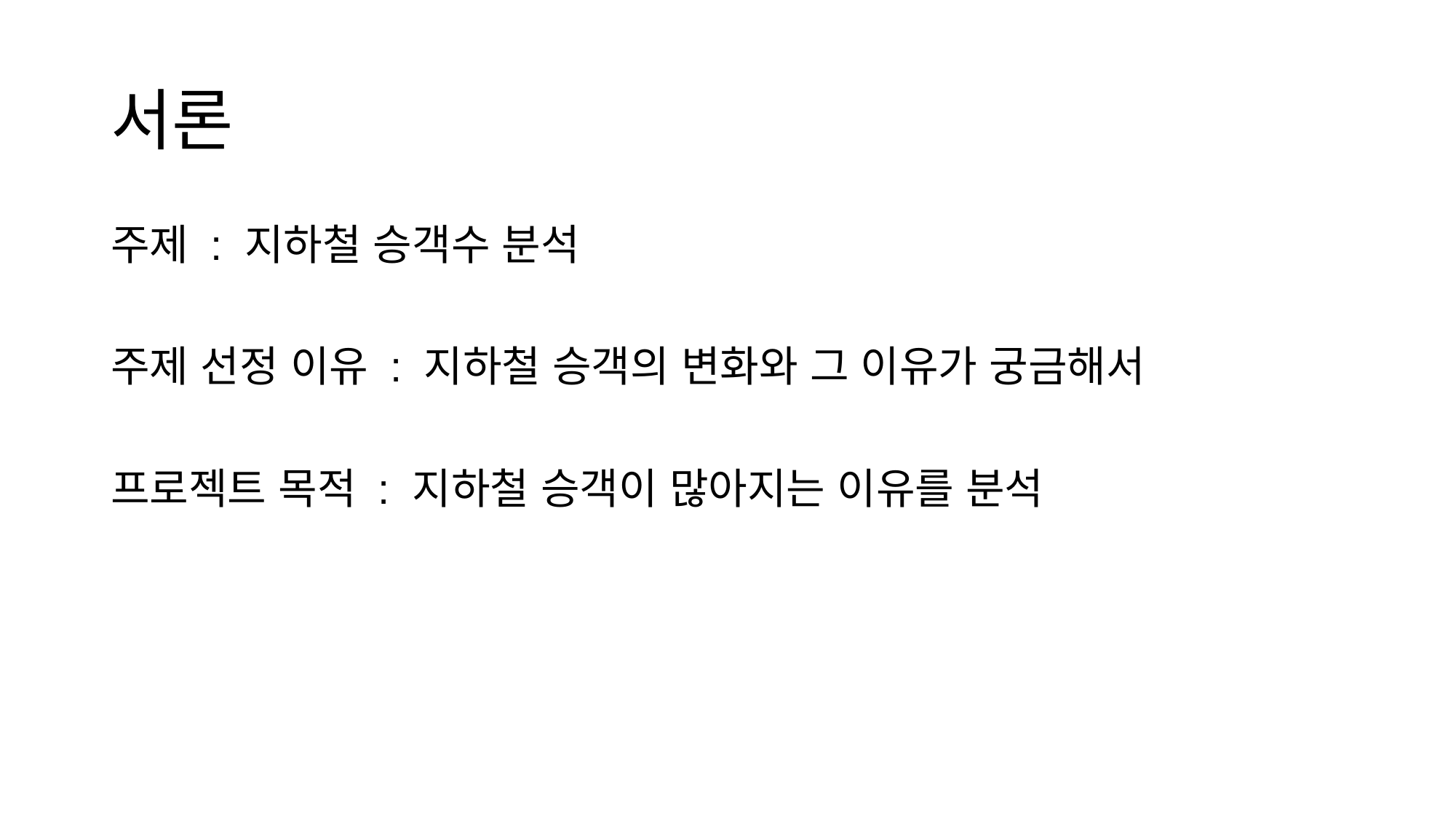

# 서론
주제 : 지하철 승객수 분석

주제 선정 이유 : 지하철 승객의 변화와 그 이유가 궁금해서

프로젝트 목적 : 지하철 승객이 많아지는 이유를 분석